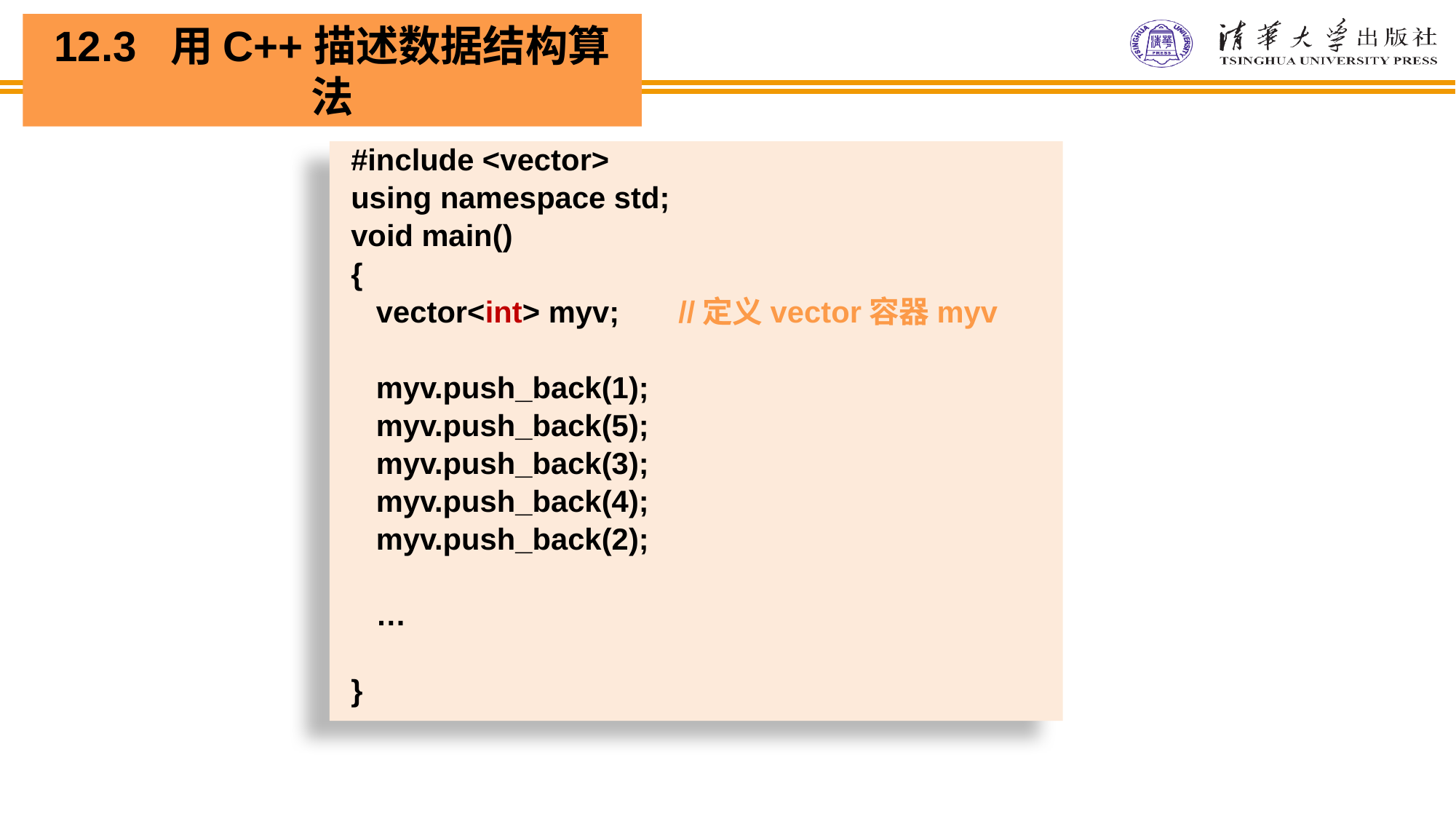

#include <vector>
using namespace std;
void main()
{
   vector<int> myv;	//定义vector容器myv

   myv.push_back(1);
   myv.push_back(5);
   myv.push_back(3);
   myv.push_back(4);
   myv.push_back(2);

   …

}